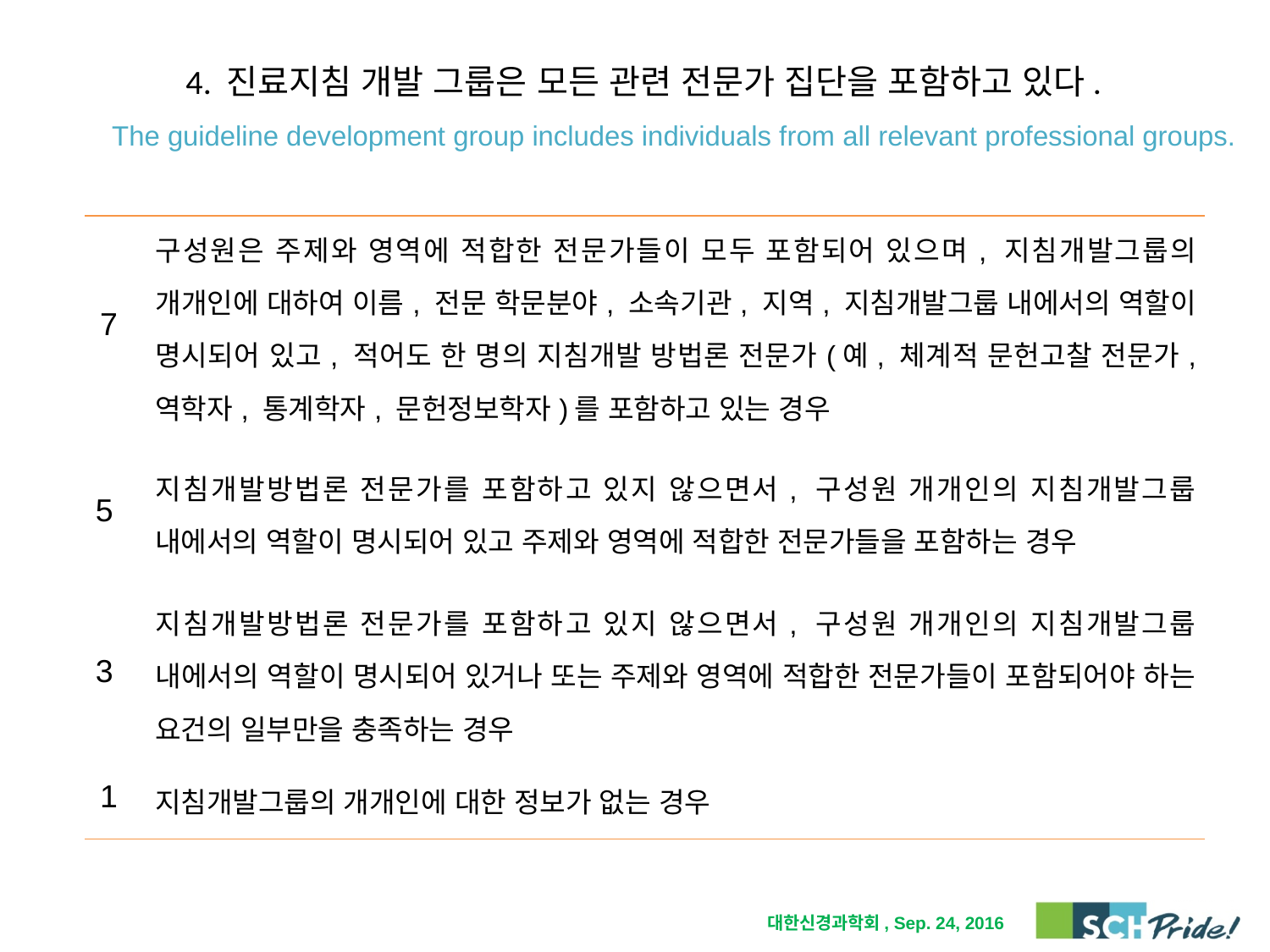

# 4. 진료지침 개발 그룹은 모든 관련 전문가 집단을 포함하고 있다. The guideline development group includes individuals from all relevant professional groups.
| 7 | 구성원은 주제와 영역에 적합한 전문가들이 모두 포함되어 있으며, 지침개발그룹의 개개인에 대하여 이름, 전문 학문분야, 소속기관, 지역, 지침개발그룹 내에서의 역할이 명시되어 있고, 적어도 한 명의 지침개발 방법론 전문가(예, 체계적 문헌고찰 전문가, 역학자, 통계학자, 문헌정보학자)를 포함하고 있는 경우 |
| --- | --- |
| 5 | 지침개발방법론 전문가를 포함하고 있지 않으면서, 구성원 개개인의 지침개발그룹 내에서의 역할이 명시되어 있고 주제와 영역에 적합한 전문가들을 포함하는 경우 |
| 3 | 지침개발방법론 전문가를 포함하고 있지 않으면서, 구성원 개개인의 지침개발그룹 내에서의 역할이 명시되어 있거나 또는 주제와 영역에 적합한 전문가들이 포함되어야 하는 요건의 일부만을 충족하는 경우 |
| 1 | 지침개발그룹의 개개인에 대한 정보가 없는 경우 |